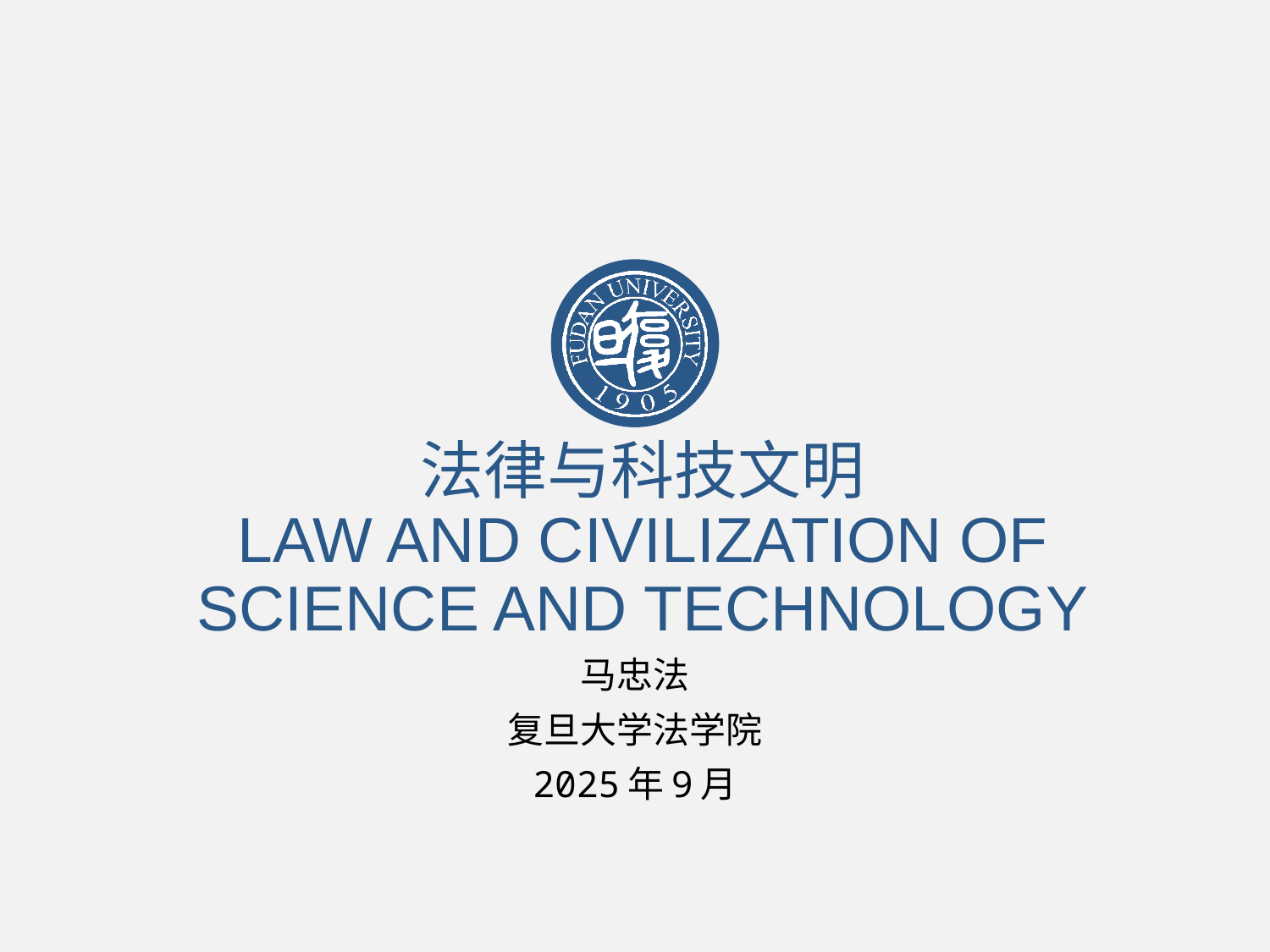

# 法律与科技文明 LAW AND CIVILIZATION OF SCIENCE AND TECHNOLOGY
马忠法
复旦大学法学院
2025年9月